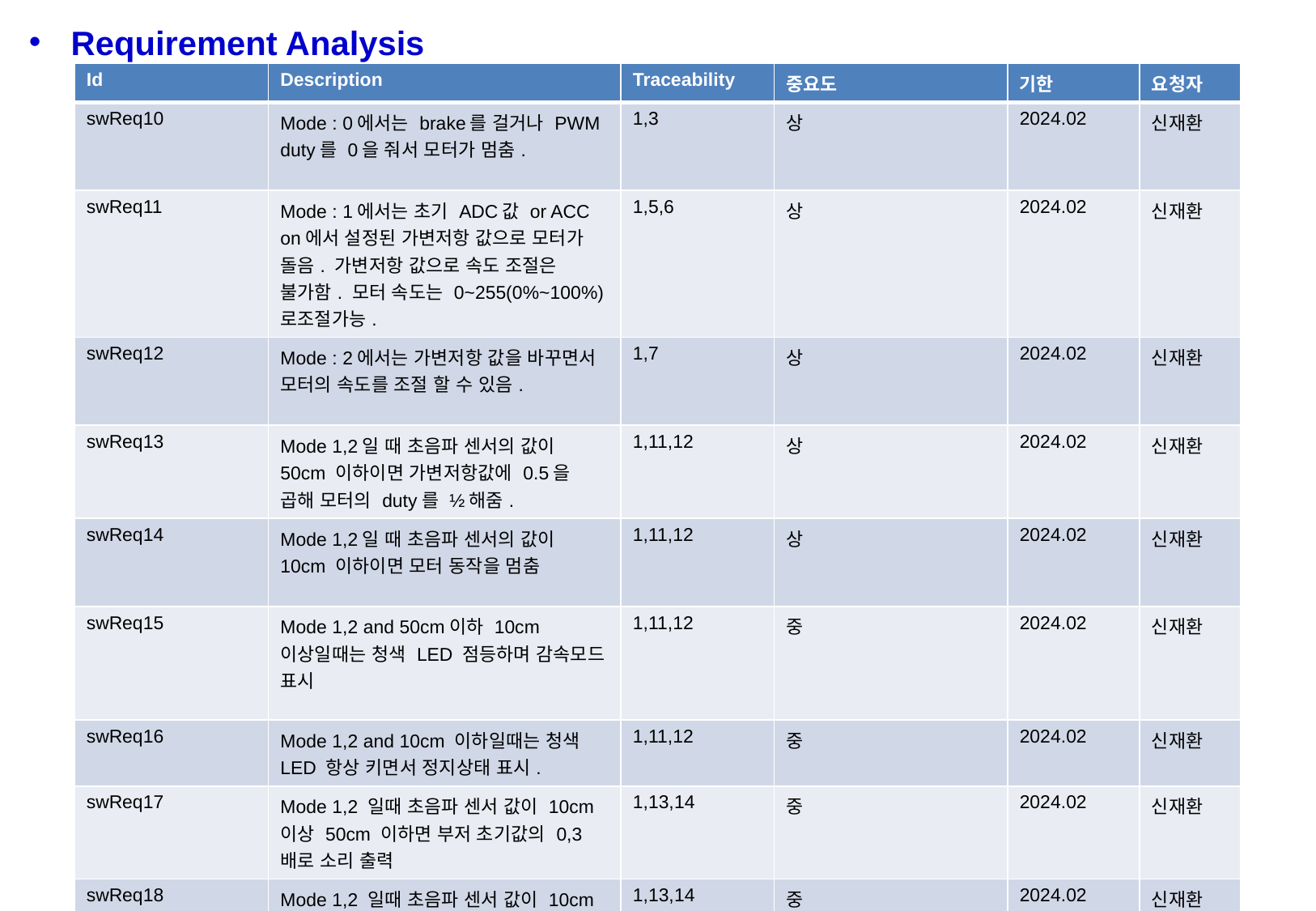

Requirement Analysis
| Id | Description | Traceability | 중요도 | 기한 | 요청자 |
| --- | --- | --- | --- | --- | --- |
| swReq10 | Mode : 0에서는 brake를 걸거나 PWM duty를 0을 줘서 모터가 멈춤. | 1,3 | 상 | 2024.02 | 신재환 |
| swReq11 | Mode : 1에서는 초기 ADC값 or ACC on에서 설정된 가변저항 값으로 모터가 돌음. 가변저항 값으로 속도 조절은 불가함. 모터 속도는 0~255(0%~100%)로조절가능. | 1,5,6 | 상 | 2024.02 | 신재환 |
| swReq12 | Mode : 2에서는 가변저항 값을 바꾸면서 모터의 속도를 조절 할 수 있음. | 1,7 | 상 | 2024.02 | 신재환 |
| swReq13 | Mode 1,2일 때 초음파 센서의 값이 50cm 이하이면 가변저항값에 0.5을 곱해 모터의 duty를 ½해줌. | 1,11,12 | 상 | 2024.02 | 신재환 |
| swReq14 | Mode 1,2일 때 초음파 센서의 값이 10cm 이하이면 모터 동작을 멈춤 | 1,11,12 | 상 | 2024.02 | 신재환 |
| swReq15 | Mode 1,2 and 50cm이하 10cm 이상일때는 청색 LED 점등하며 감속모드 표시 | 1,11,12 | 중 | 2024.02 | 신재환 |
| swReq16 | Mode 1,2 and 10cm 이하일때는 청색 LED 항상 키면서 정지상태 표시. | 1,11,12 | 중 | 2024.02 | 신재환 |
| swReq17 | Mode 1,2 일때 초음파 센서 값이 10cm 이상 50cm 이하면 부저 초기값의 0,3배로 소리 출력 | 1,13,14 | 중 | 2024.02 | 신재환 |
| swReq18 | Mode 1,2 일때 초음파 센서 값이 10cm 이하이면 부저 초기값으로 소리 출력 | 1,13,14 | 중 | 2024.02 | 신재환 |
6